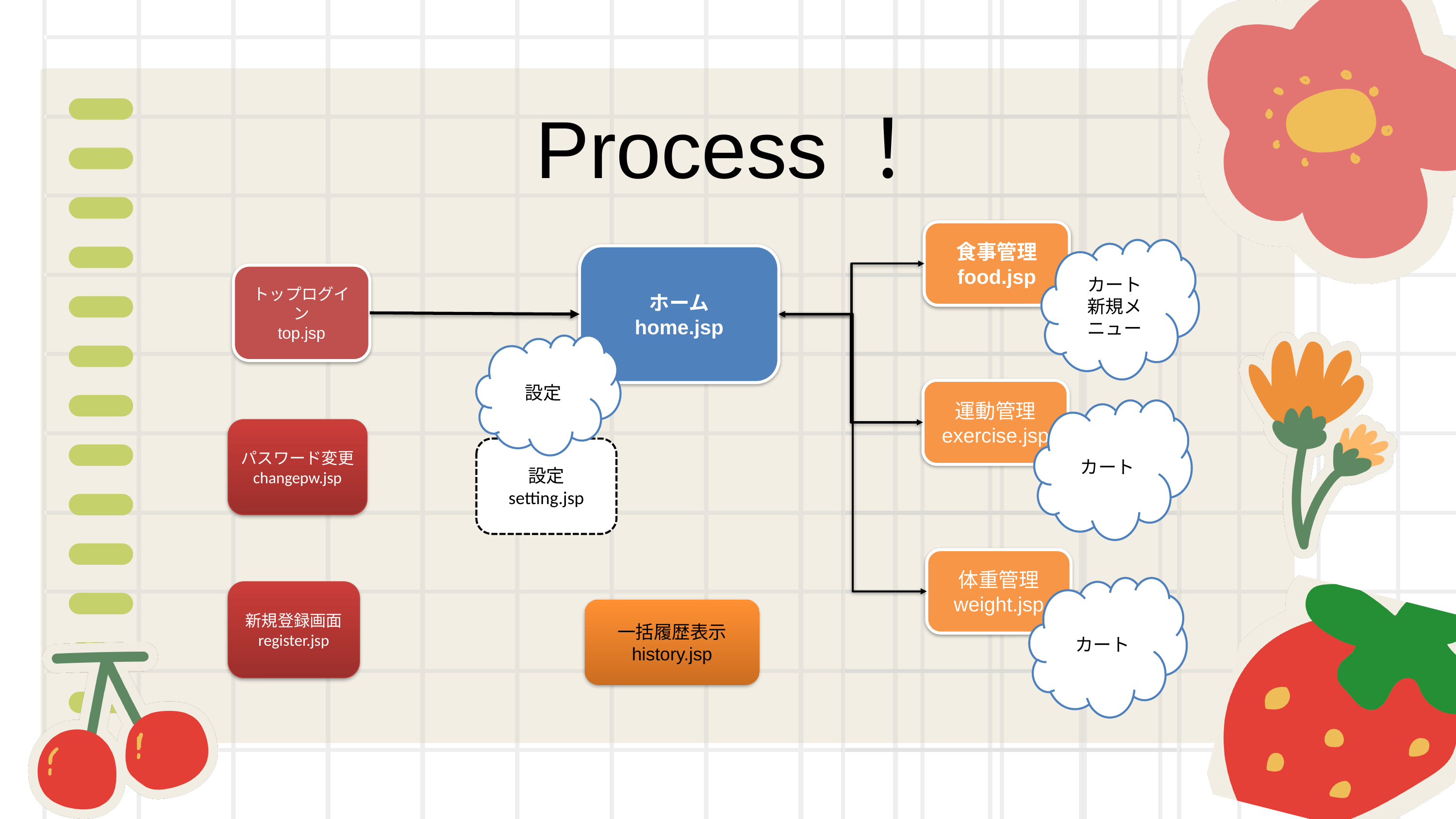

Process！

食事管理
food.jsp
カート
新規メニュー
ホーム
home.jsp

トップログイン
top.jsp

設定

運動管理
exercise.jsp

カート
パスワード変更
changepw.jsp
設定
setting.jsp

体重管理
weight.jsp
カート
新規登録画面
register.jsp

一括履歴表示
history.jsp